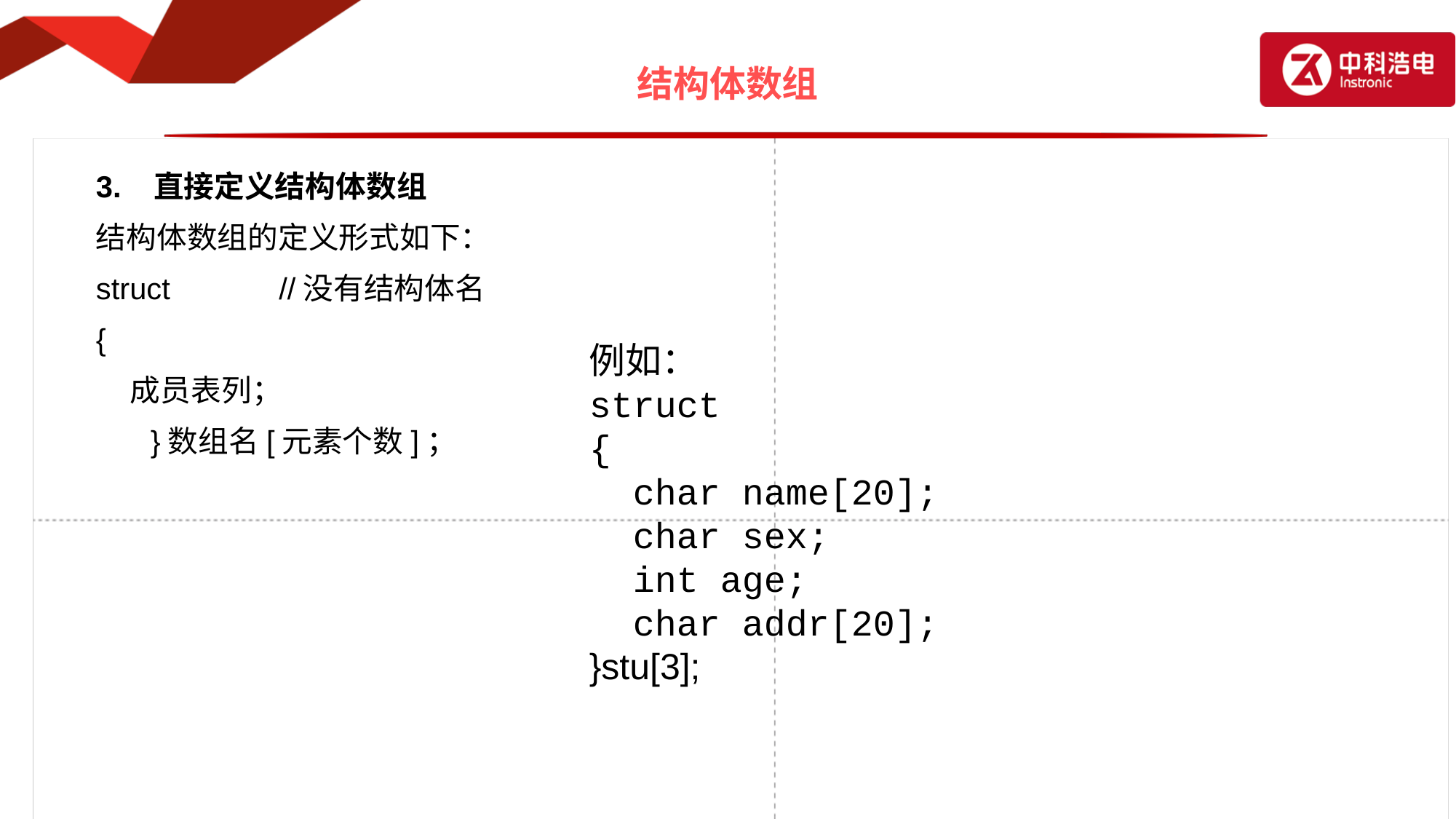

# 结构体数组
3.   直接定义结构体数组
结构体数组的定义形式如下：
struct             //没有结构体名
{
    成员表列；
	}数组名[元素个数]；

例如：
struct
{
  char name[20];
  char sex;
  int age;
  char addr[20];
}stu[3];